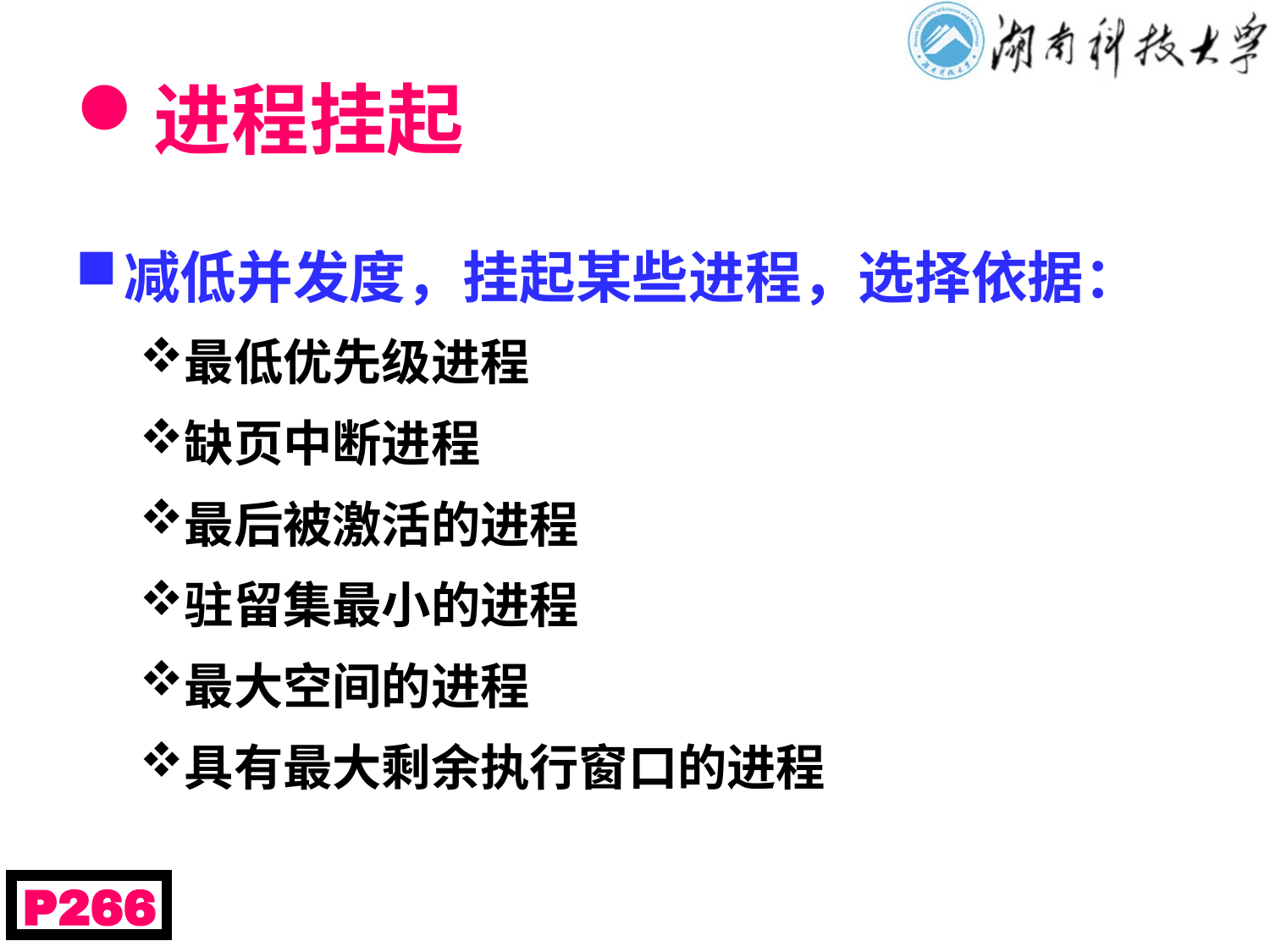

# 进程挂起
减低并发度，挂起某些进程，选择依据：
最低优先级进程
缺页中断进程
最后被激活的进程
驻留集最小的进程
最大空间的进程
具有最大剩余执行窗口的进程
P266